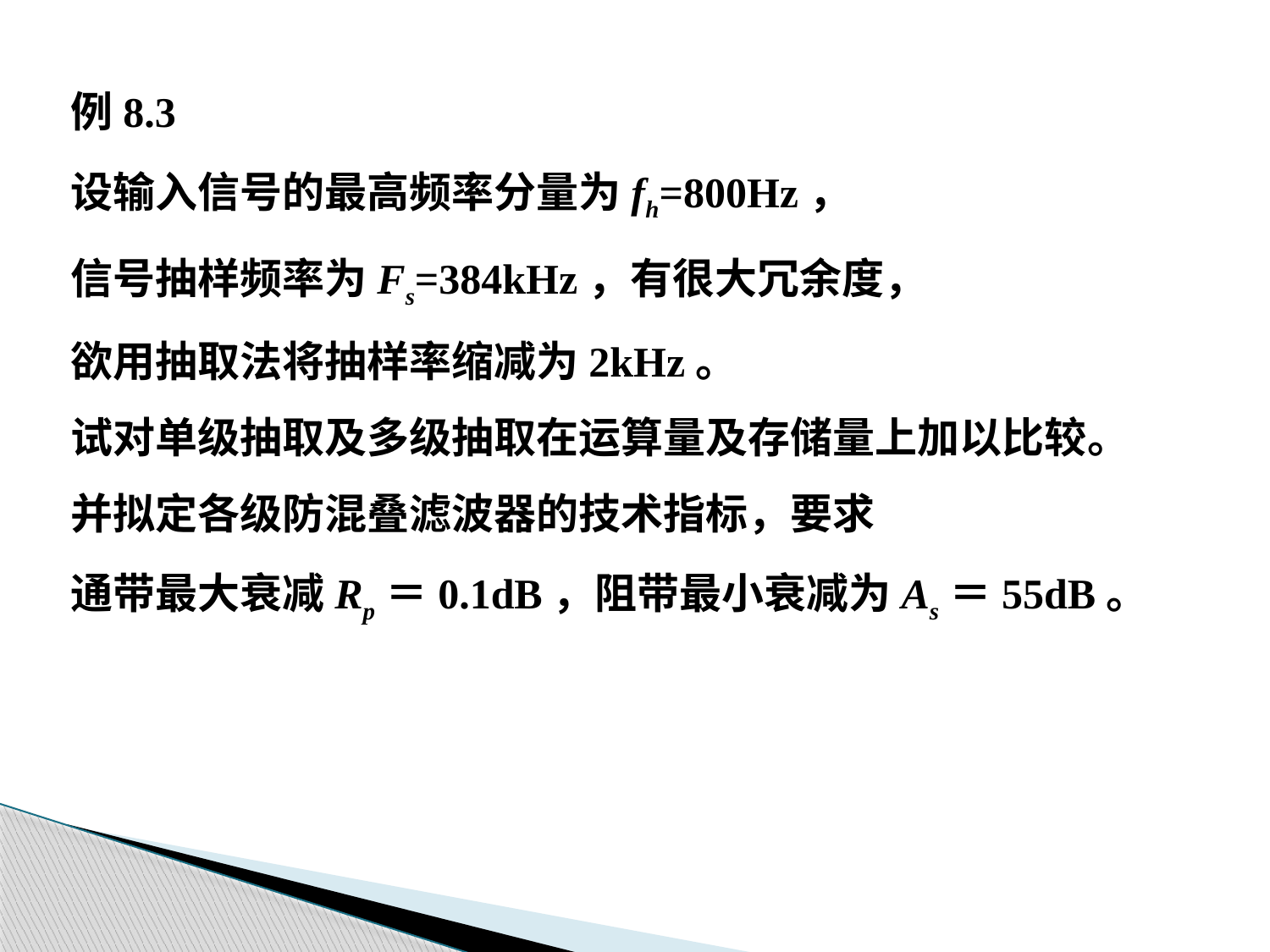

例8.3
设输入信号的最高频率分量为fh=800Hz，
信号抽样频率为Fs=384kHz，有很大冗余度，
欲用抽取法将抽样率缩减为2kHz。
试对单级抽取及多级抽取在运算量及存储量上加以比较。
并拟定各级防混叠滤波器的技术指标，要求
通带最大衰减Rp＝0.1dB，阻带最小衰减为As＝55dB。